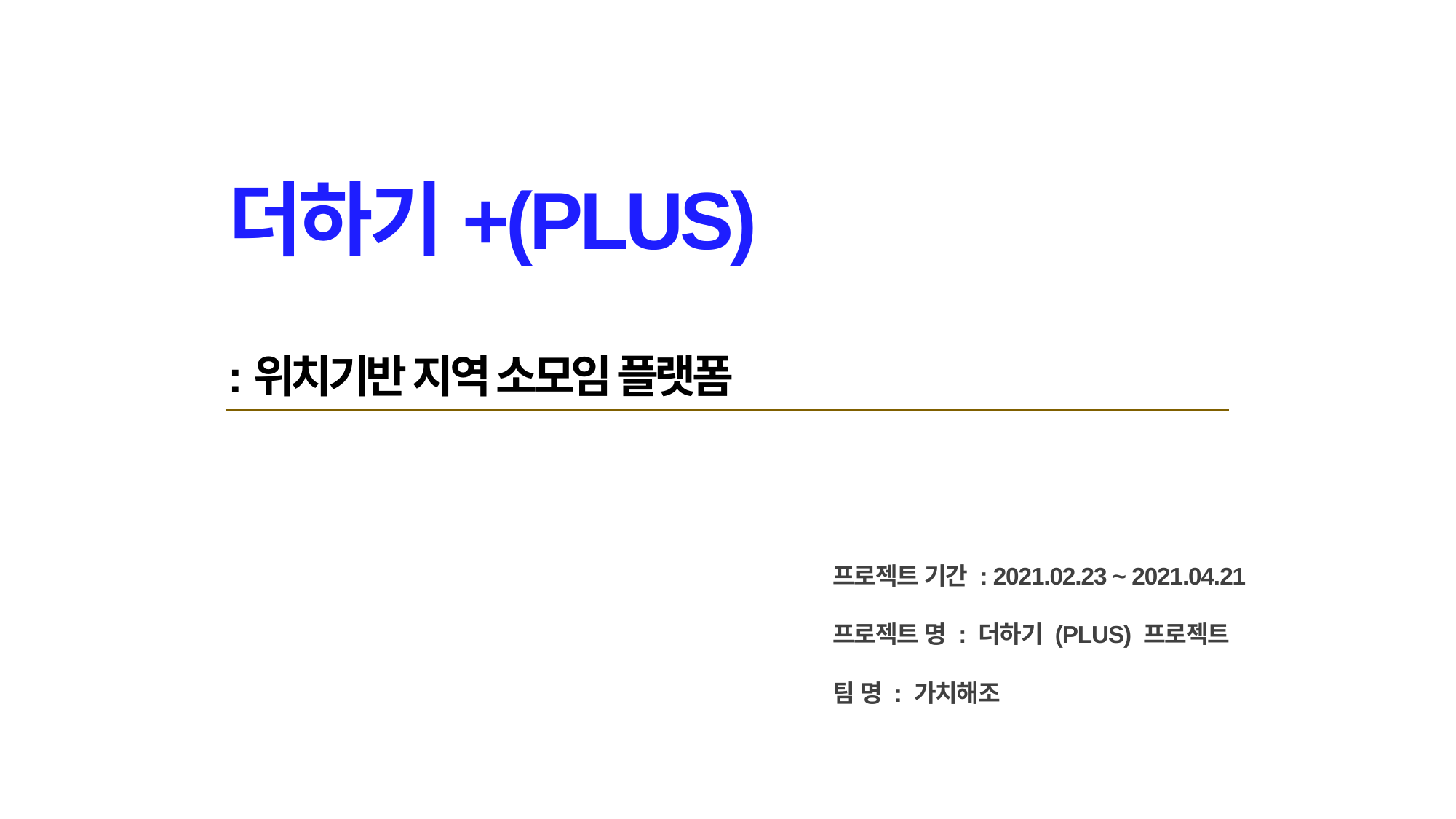

# 더하기+(PLUS) :위치기반 지역 소모임 플랫폼
프로젝트 기간 : 2021.02.23 ~ 2021.04.21
프로젝트 명 : 더하기 (PLUS) 프로젝트
팀 명 : 가치해조